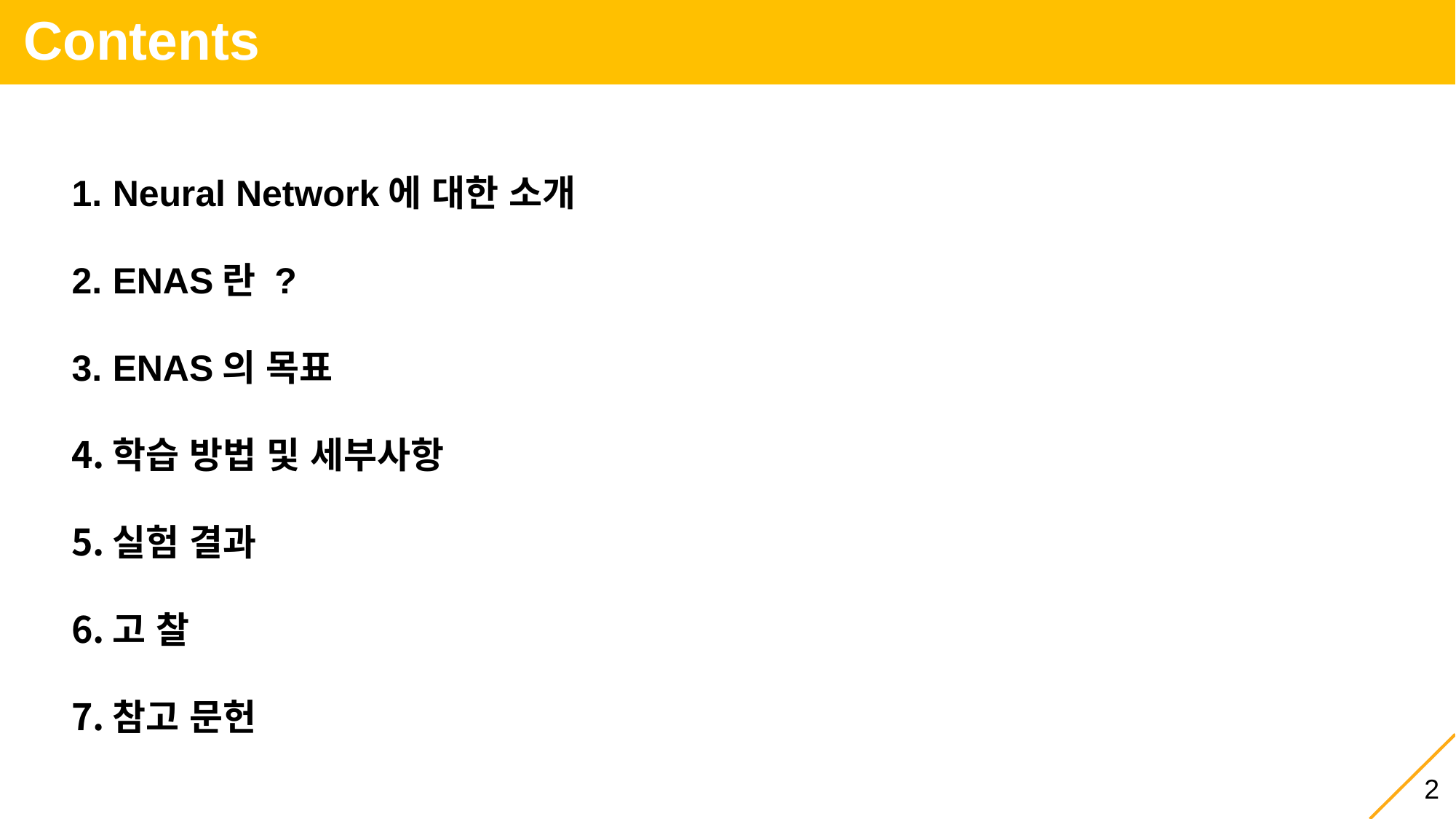

Contents
Neural Network에 대한 소개
ENAS란 ?
ENAS의 목표
학습 방법 및 세부사항
실험 결과
고 찰
참고 문헌
2